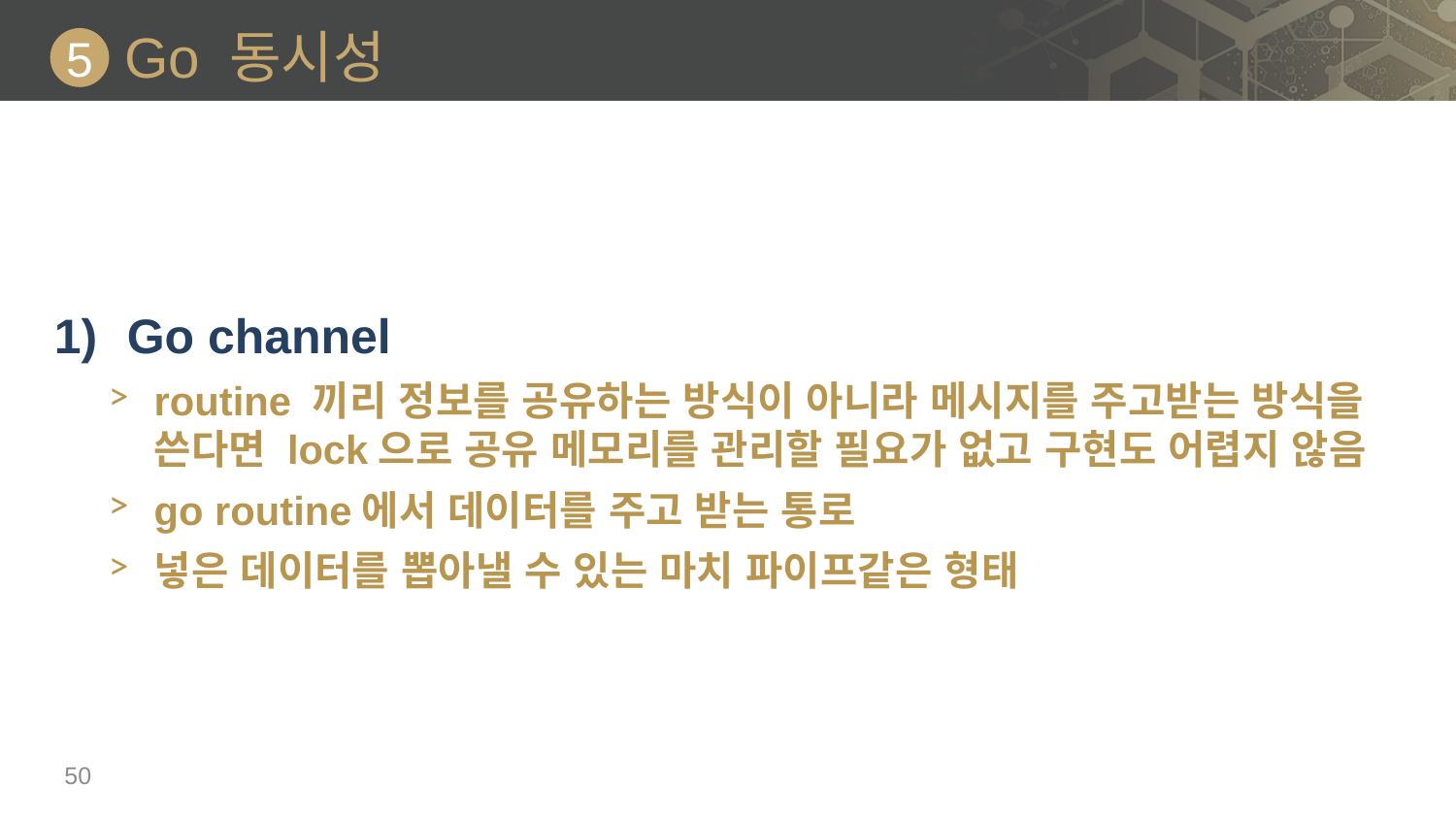

# Go 동시성
5
Go channel
routine 끼리 정보를 공유하는 방식이 아니라 메시지를 주고받는 방식을 쓴다면 lock으로 공유 메모리를 관리할 필요가 없고 구현도 어렵지 않음
go routine에서 데이터를 주고 받는 통로
넣은 데이터를 뽑아낼 수 있는 마치 파이프같은 형태
50